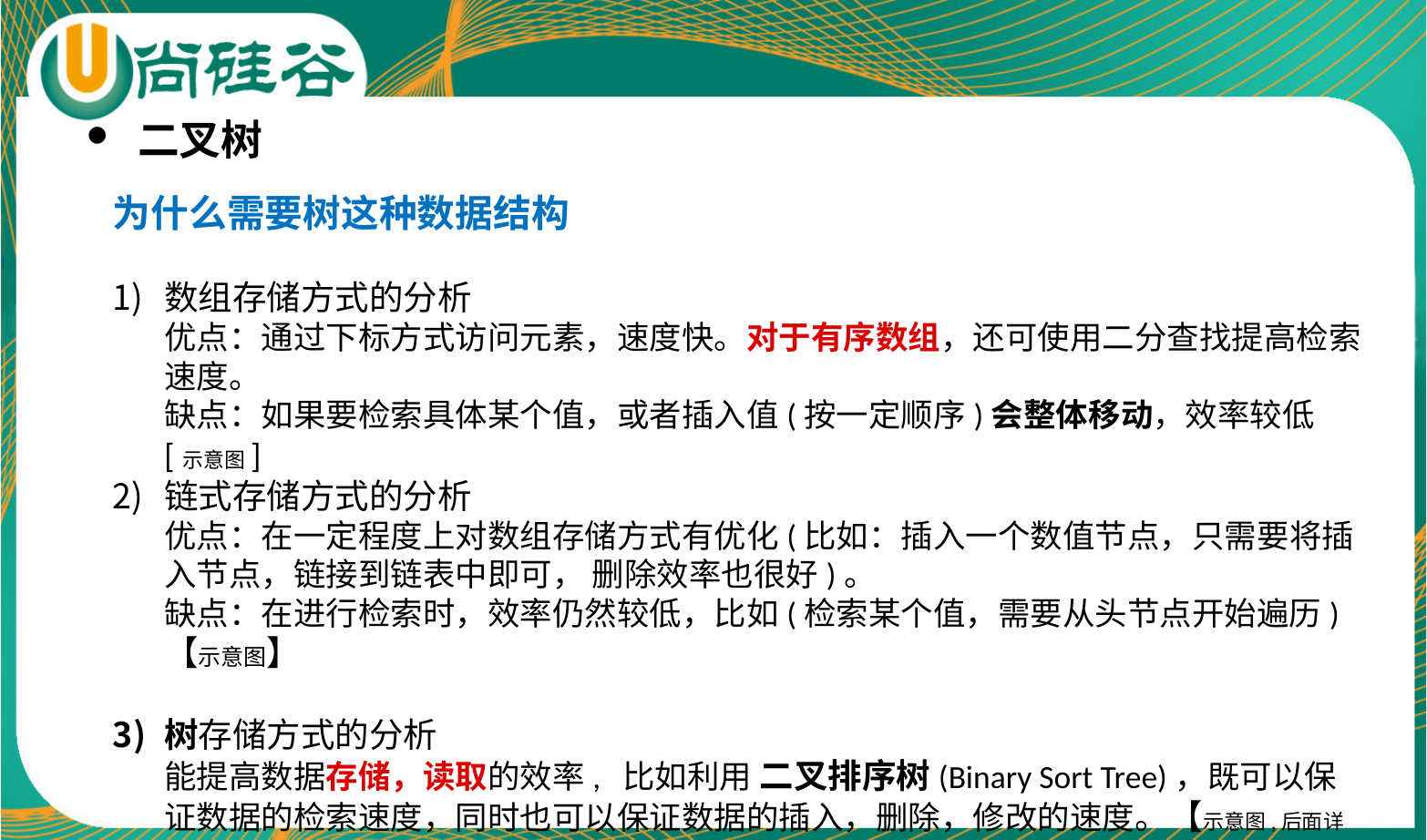

二叉树
为什么需要树这种数据结构

数组存储方式的分析
优点：通过下标方式访问元素，速度快。对于有序数组，还可使用二分查找提高检索速度。
缺点：如果要检索具体某个值，或者插入值(按一定顺序)会整体移动，效率较低 [示意图]
链式存储方式的分析
优点：在一定程度上对数组存储方式有优化(比如：插入一个数值节点，只需要将插入节点，链接到链表中即可， 删除效率也很好)。
缺点：在进行检索时，效率仍然较低，比如(检索某个值，需要从头节点开始遍历) 【示意图】

树存储方式的分析
能提高数据存储，读取的效率,  比如利用 二叉排序树(Binary Sort Tree)，既可以保证数据的检索速度，同时也可以保证数据的插入，删除，修改的速度。【示意图,后面详讲】
案例: [7, 3, 10, 1, 5, 9, 12]